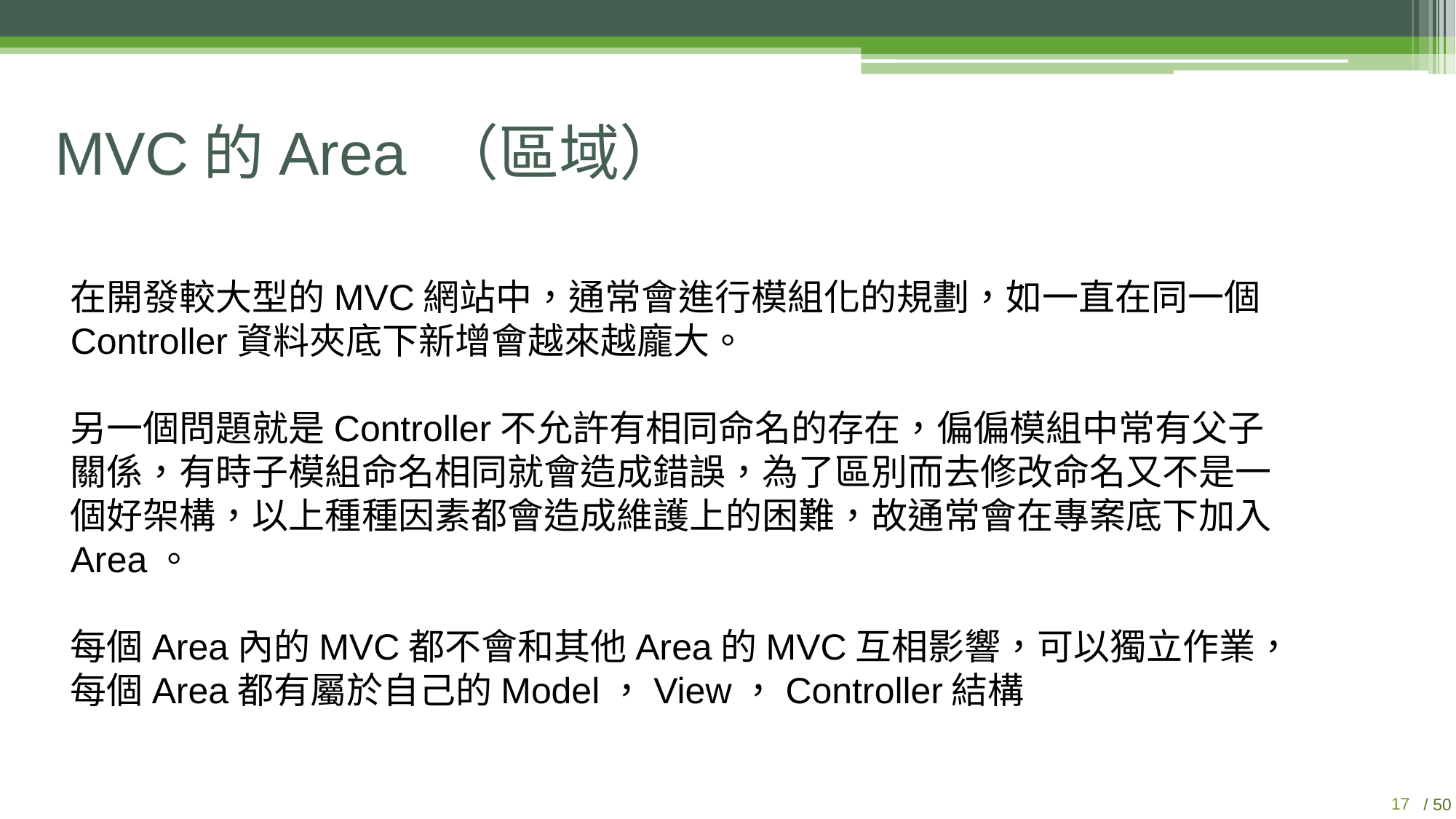

# MVC的Area （區域）
在開發較大型的MVC網站中，通常會進行模組化的規劃，如一直在同一個Controller資料夾底下新增會越來越龐大。

另一個問題就是Controller不允許有相同命名的存在，偏偏模組中常有父子關係，有時子模組命名相同就會造成錯誤，為了區別而去修改命名又不是一個好架構，以上種種因素都會造成維護上的困難，故通常會在專案底下加入Area。

每個Area內的MVC都不會和其他Area的MVC互相影響，可以獨立作業，每個Area都有屬於自己的Model，View，Controller結構
17
/ 50